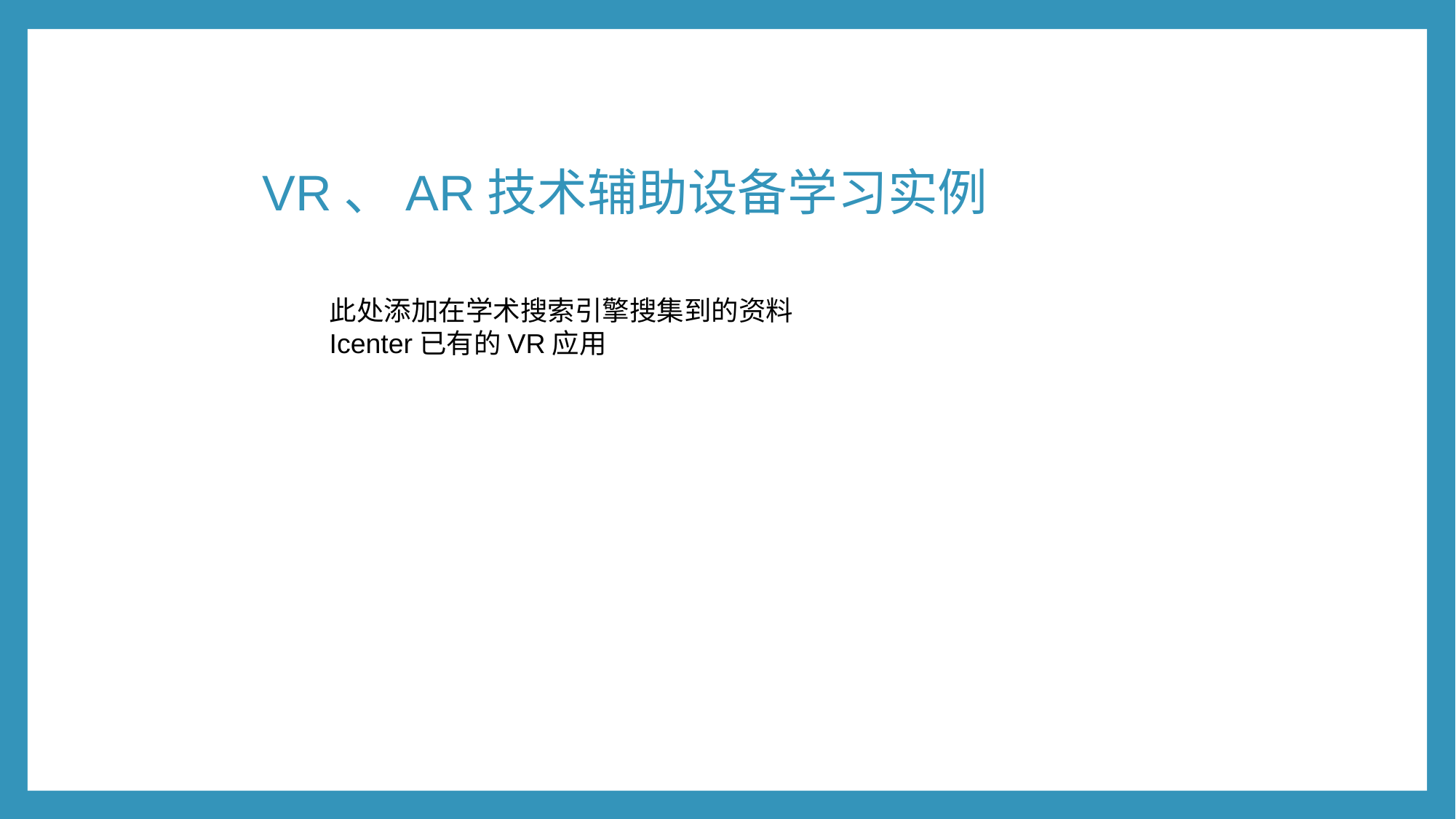

# VR、AR技术辅助设备学习实例
此处添加在学术搜索引擎搜集到的资料
Icenter已有的VR应用